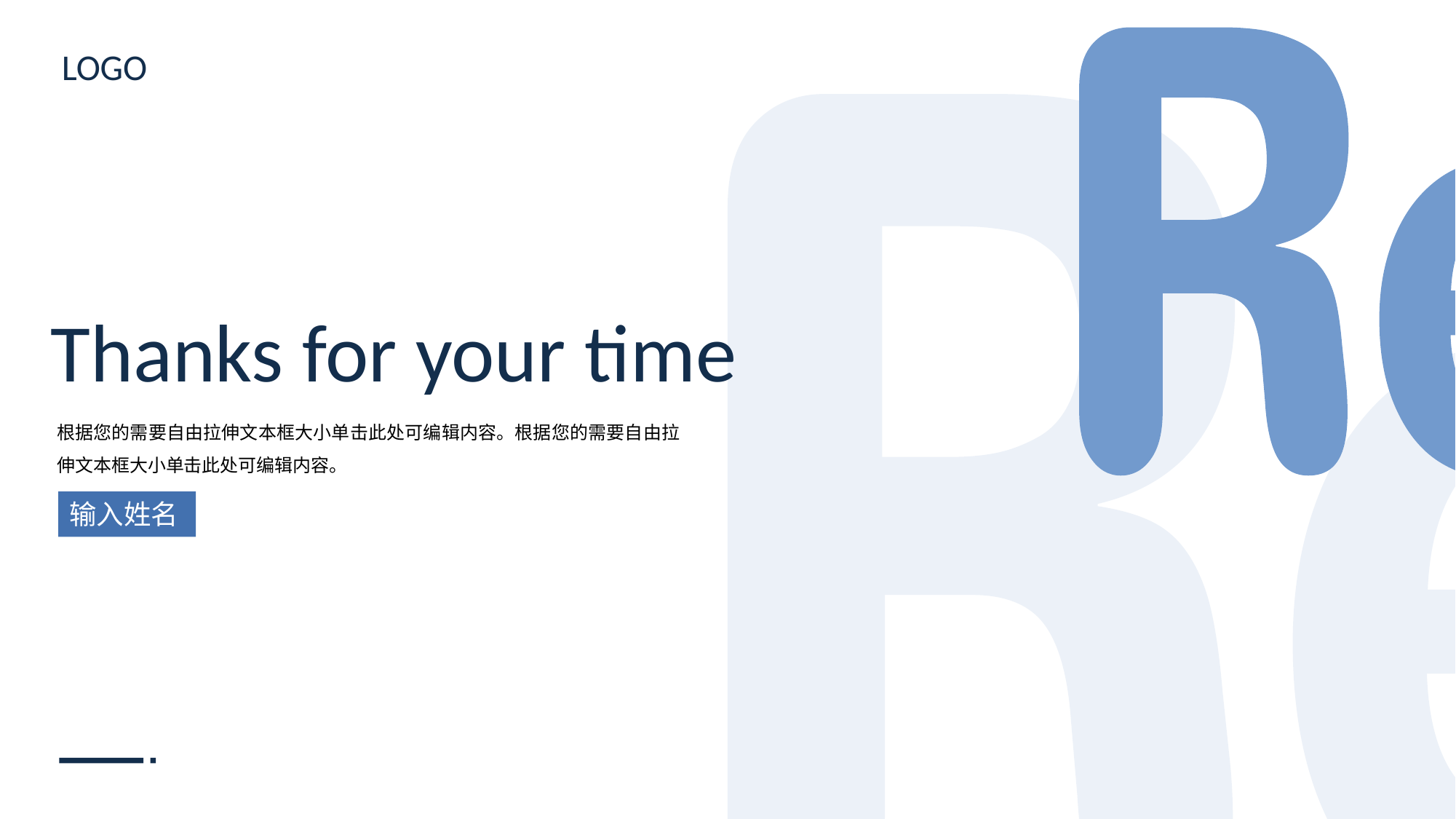

LOGO

Thanks for your time
根据您的需要自由拉伸文本框大小单击此处可编辑内容。根据您的需要自由拉伸文本框大小单击此处可编辑内容。
输入姓名